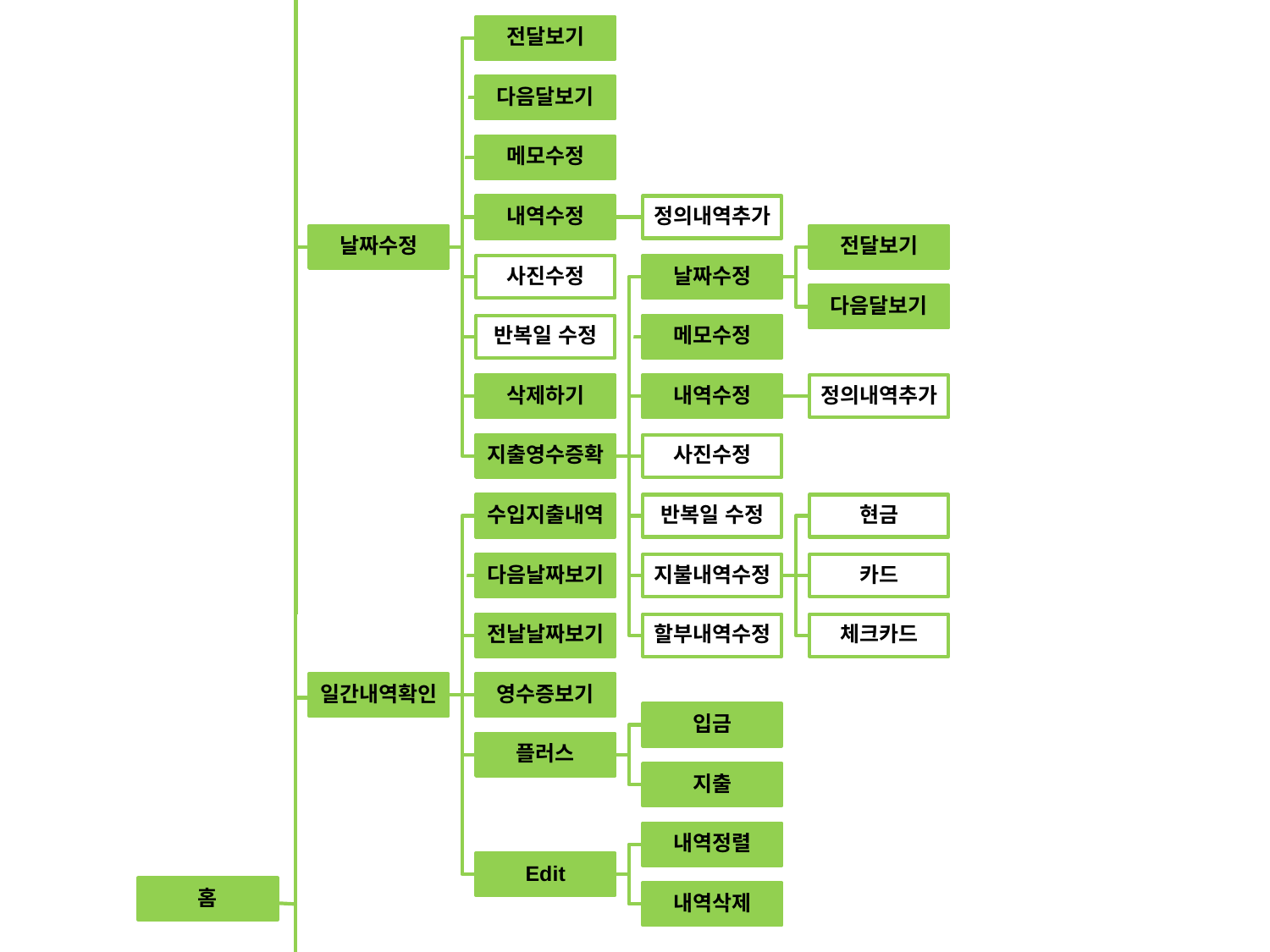

전달보기

다음달보기

메모수정

내역수정
정의내역추가

날짜수정
전달보기

사진수정
날짜수정

다음달보기
반복일 수정
메모수정

삭제하기
내역수정
정의내역추가

지출영수증확
사진수정

수입지출내역
반복일 수정
현금

다음날짜보기
지불내역수정
카드

전날날짜보기
할부내역수정
체크카드

일간내역확인
영수증보기

입금

플러스

지출
내역정렬

Edit

홈
내역삭제